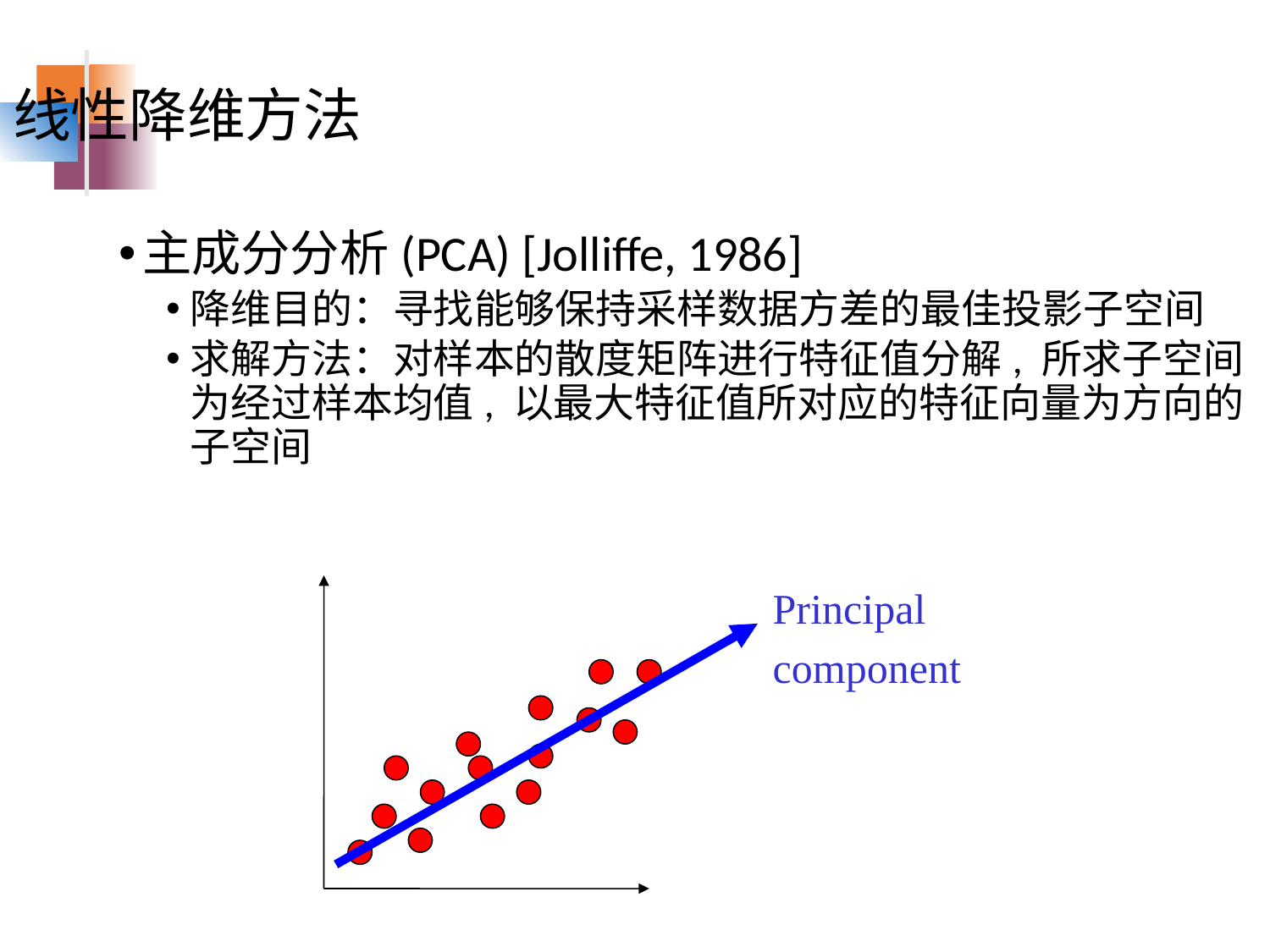

线性降维方法
主成分分析(PCA) [Jolliffe, 1986]
降维目的：寻找能够保持采样数据方差的最佳投影子空间
求解方法：对样本的散度矩阵进行特征值分解, 所求子空间为经过样本均值, 以最大特征值所对应的特征向量为方向的子空间

Principal
component

8